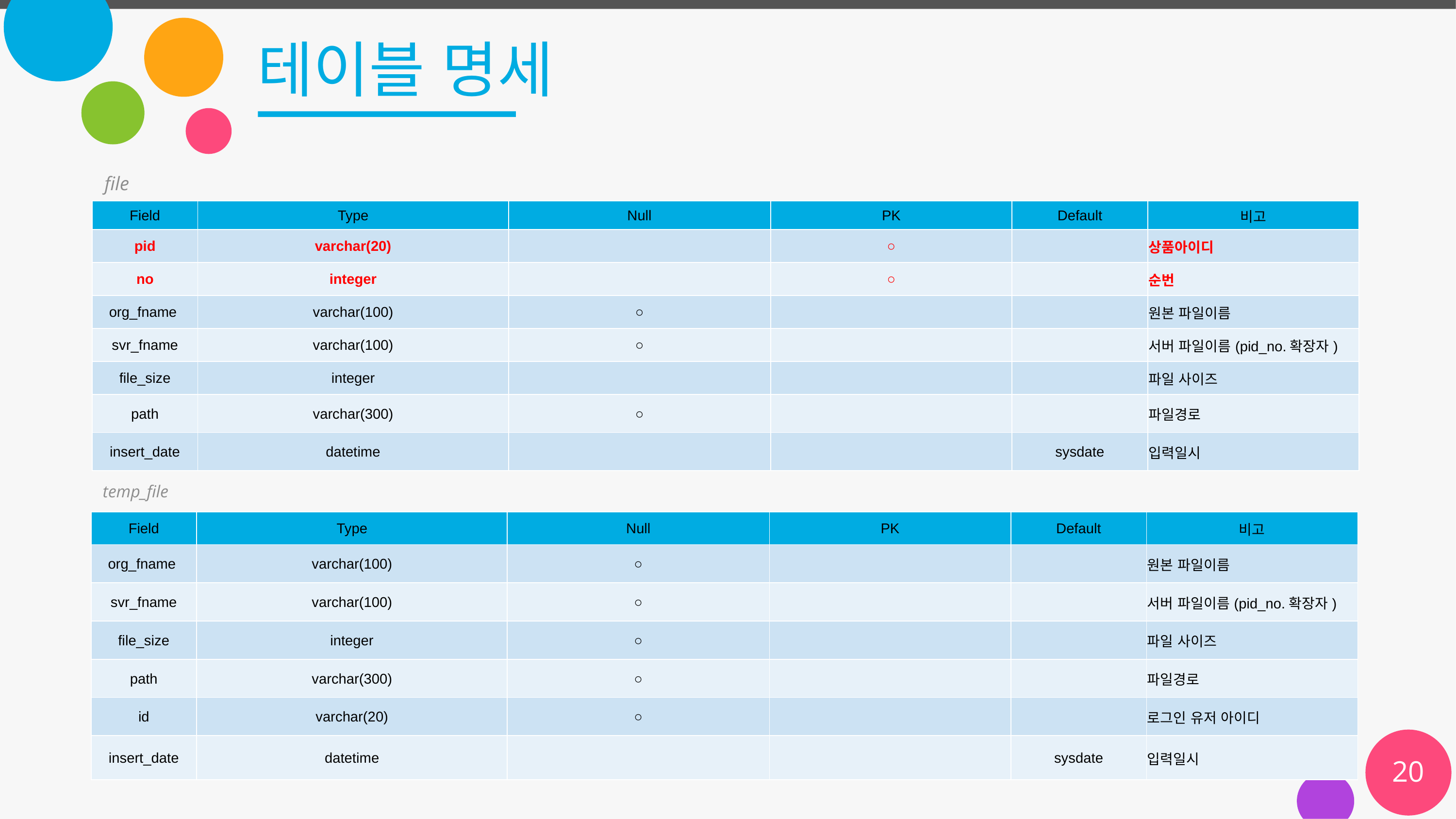

# 테이블 명세
file
| Field | Type | Null | PK | Default | 비고 |
| --- | --- | --- | --- | --- | --- |
| pid | varchar(20) |  | ○ |  | 상품아이디 |
| no | integer |  | ○ |  | 순번 |
| org\_fname | varchar(100) | ○ |  |  | 원본 파일이름 |
| svr\_fname | varchar(100) | ○ |  |  | 서버 파일이름(pid\_no.확장자) |
| file\_size | integer |  |  |  | 파일 사이즈 |
| path | varchar(300) | ○ |  |  | 파일경로 |
| insert\_date | datetime |  |  | sysdate | 입력일시 |
temp_file
| Field | Type | Null | PK | Default | 비고 |
| --- | --- | --- | --- | --- | --- |
| org\_fname | varchar(100) | ○ |  |  | 원본 파일이름 |
| svr\_fname | varchar(100) | ○ |  |  | 서버 파일이름(pid\_no.확장자) |
| file\_size | integer | ○ |  |  | 파일 사이즈 |
| path | varchar(300) | ○ |  |  | 파일경로 |
| id | varchar(20) | ○ |  |  | 로그인 유저 아이디 |
| insert\_date | datetime |  |  | sysdate | 입력일시 |
20